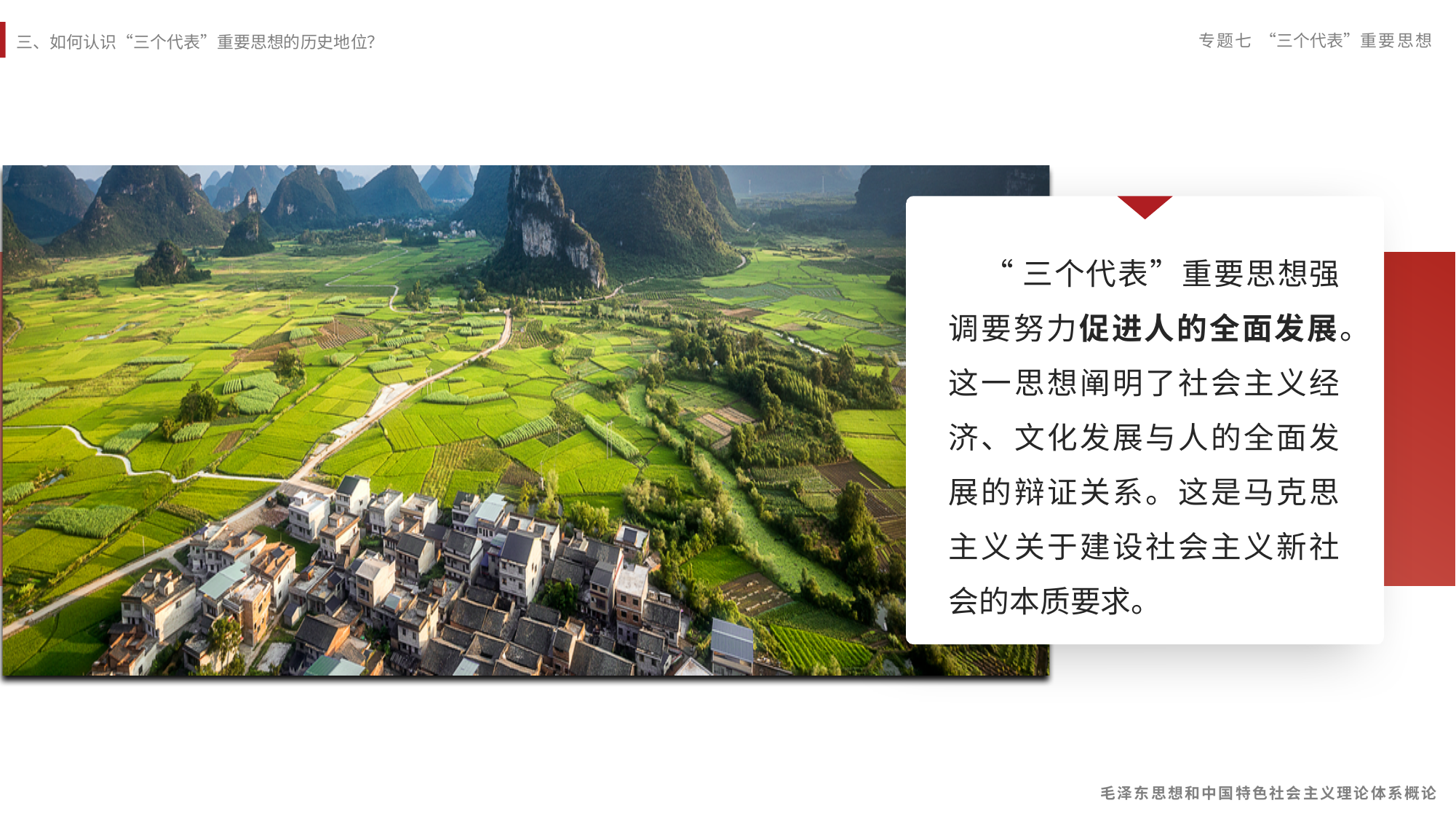

“三个代表”重要思想强调要努力促进人的全面发展。这一思想阐明了社会主义经济、文化发展与人的全面发展的辩证关系。这是马克思主义关于建设社会主义新社会的本质要求。